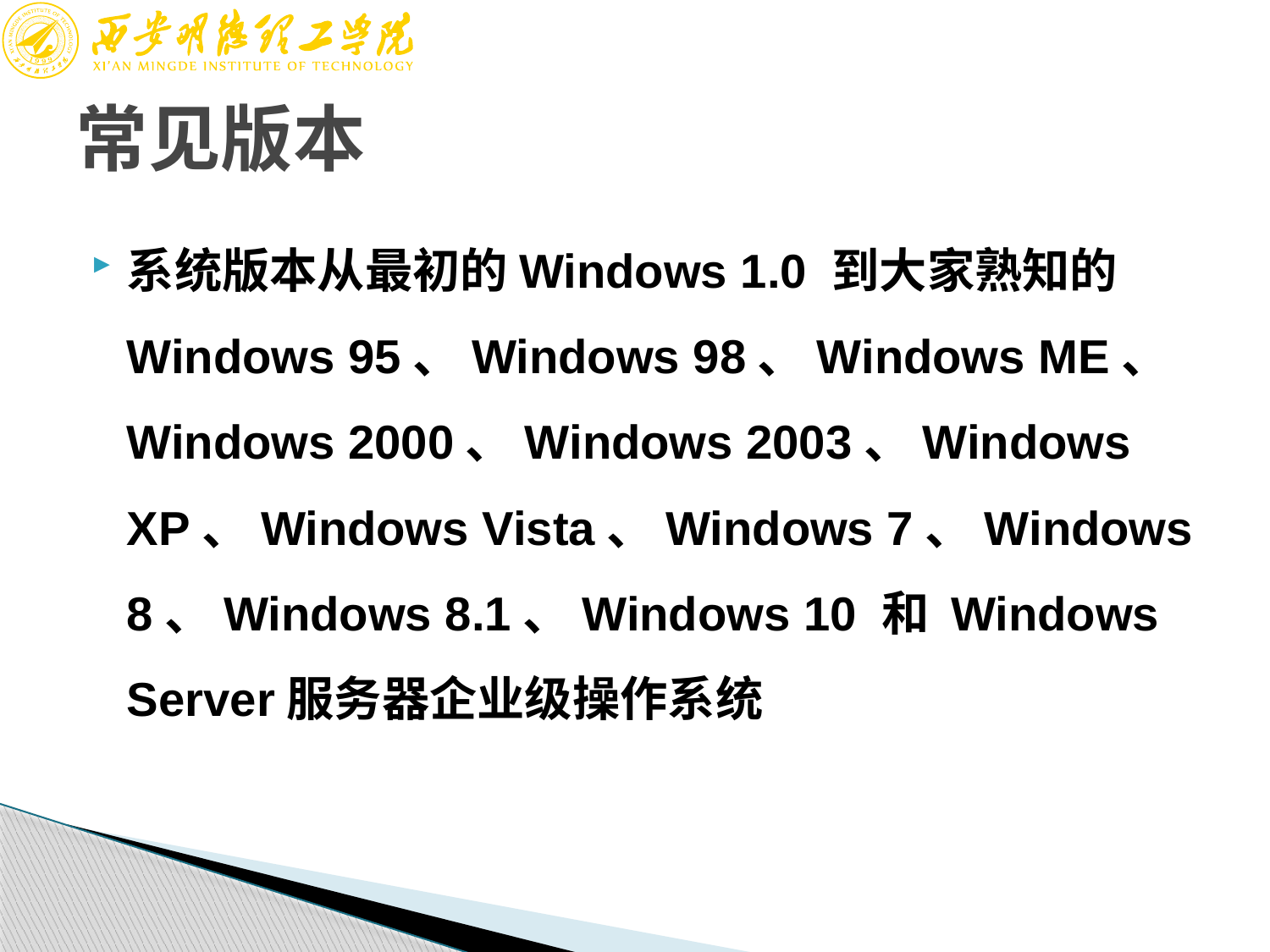

# 常见版本
系统版本从最初的Windows 1.0 到大家熟知的Windows 95、Windows 98、Windows ME、Windows 2000、Windows 2003、Windows XP、Windows Vista、Windows 7、Windows 8、Windows 8.1、Windows 10 和 Windows Server服务器企业级操作系统